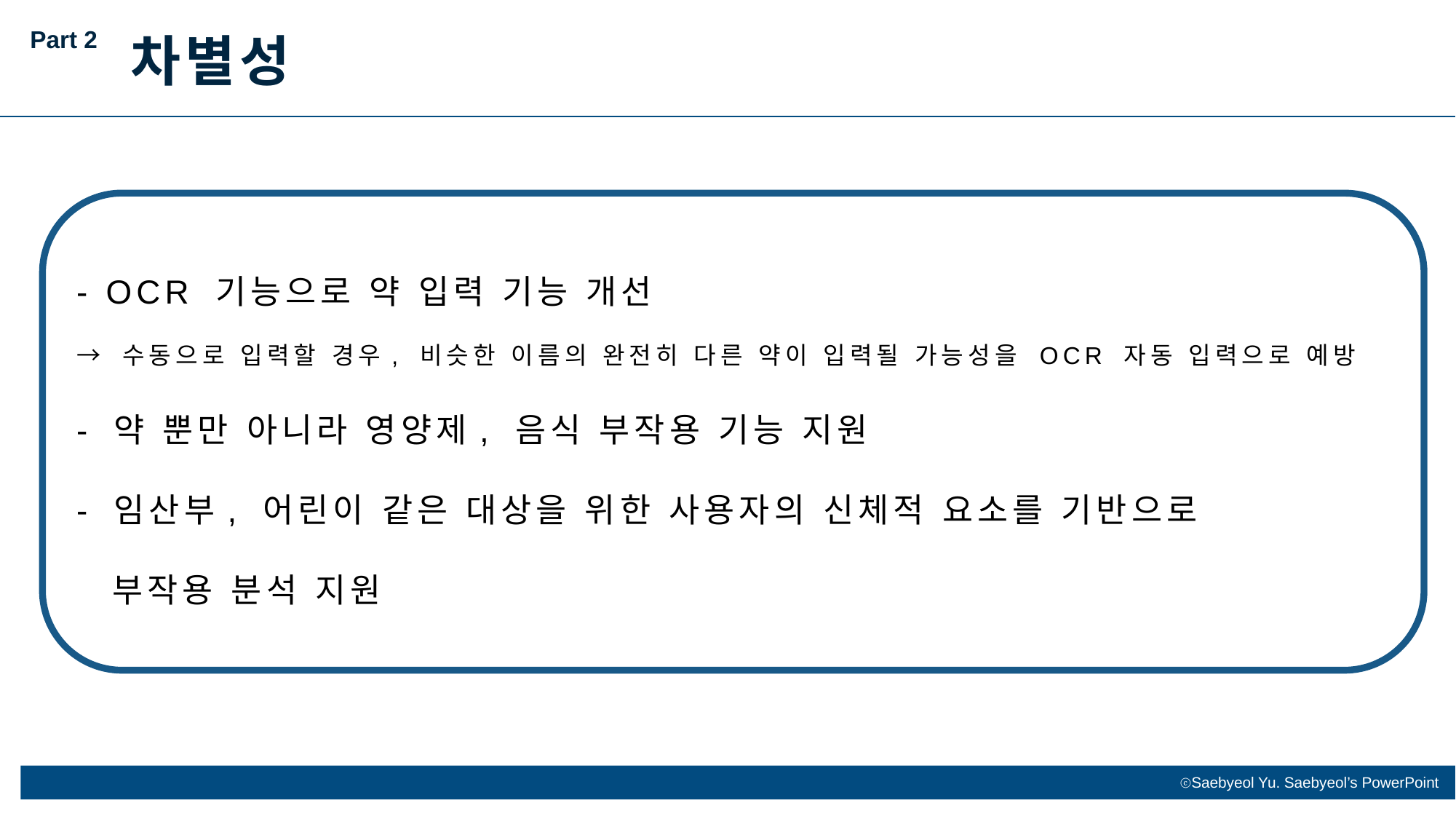

Part 2
차별성

- OCR 기능으로 약 입력 기능 개선
→ 수동으로 입력할 경우, 비슷한 이름의 완전히 다른 약이 입력될 가능성을 OCR 자동 입력으로 예방
- 약 뿐만 아니라 영양제, 음식 부작용 기능 지원
- 임산부, 어린이 같은 대상을 위한 사용자의 신체적 요소를 기반으로
  부작용 분석 지원